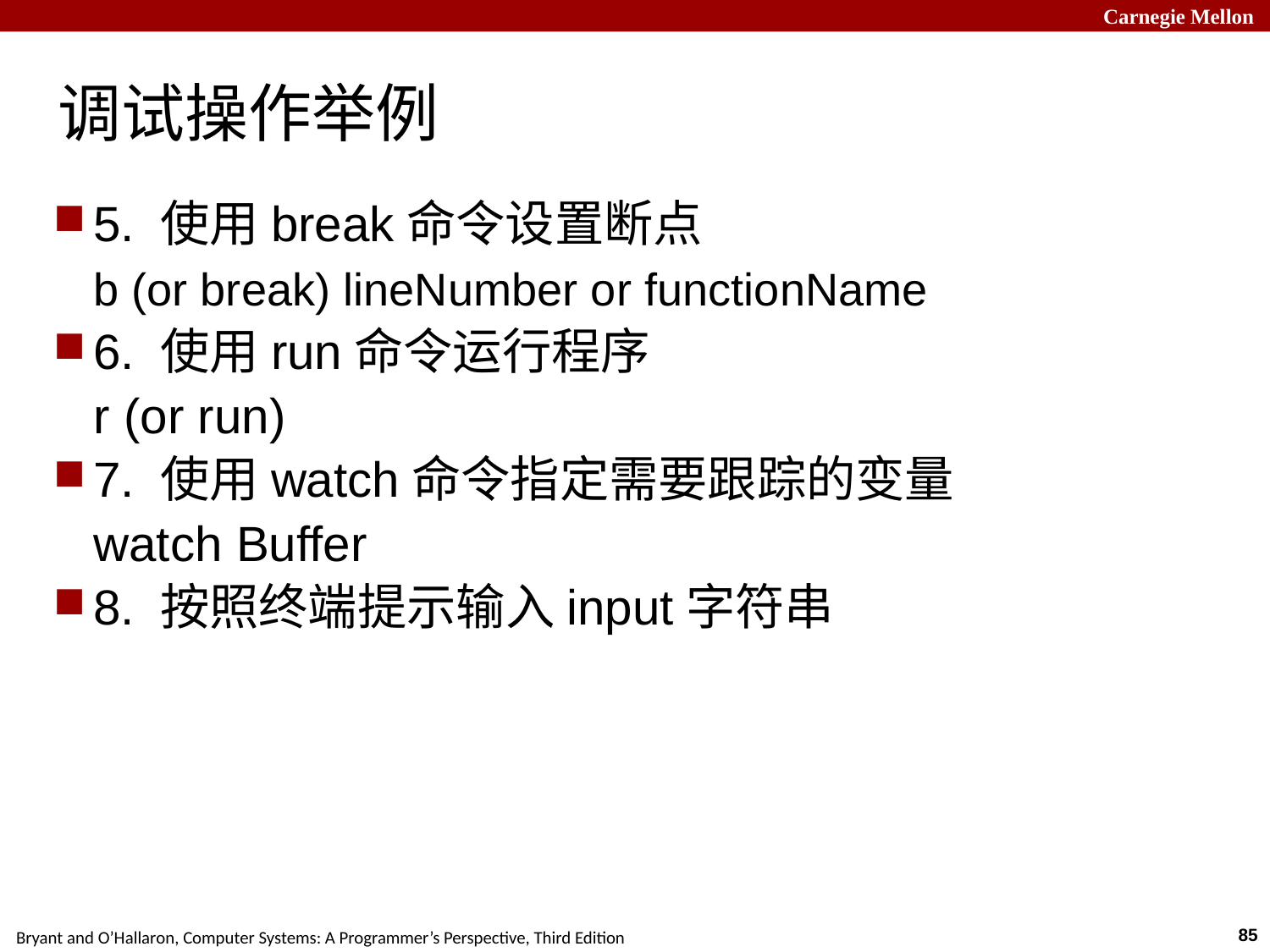

调试操作举例
5. 使用break命令设置断点
	b (or break) lineNumber or functionName
6. 使用run命令运行程序
	r (or run)
7. 使用watch命令指定需要跟踪的变量
	watch Buffer
8. 按照终端提示输入input字符串